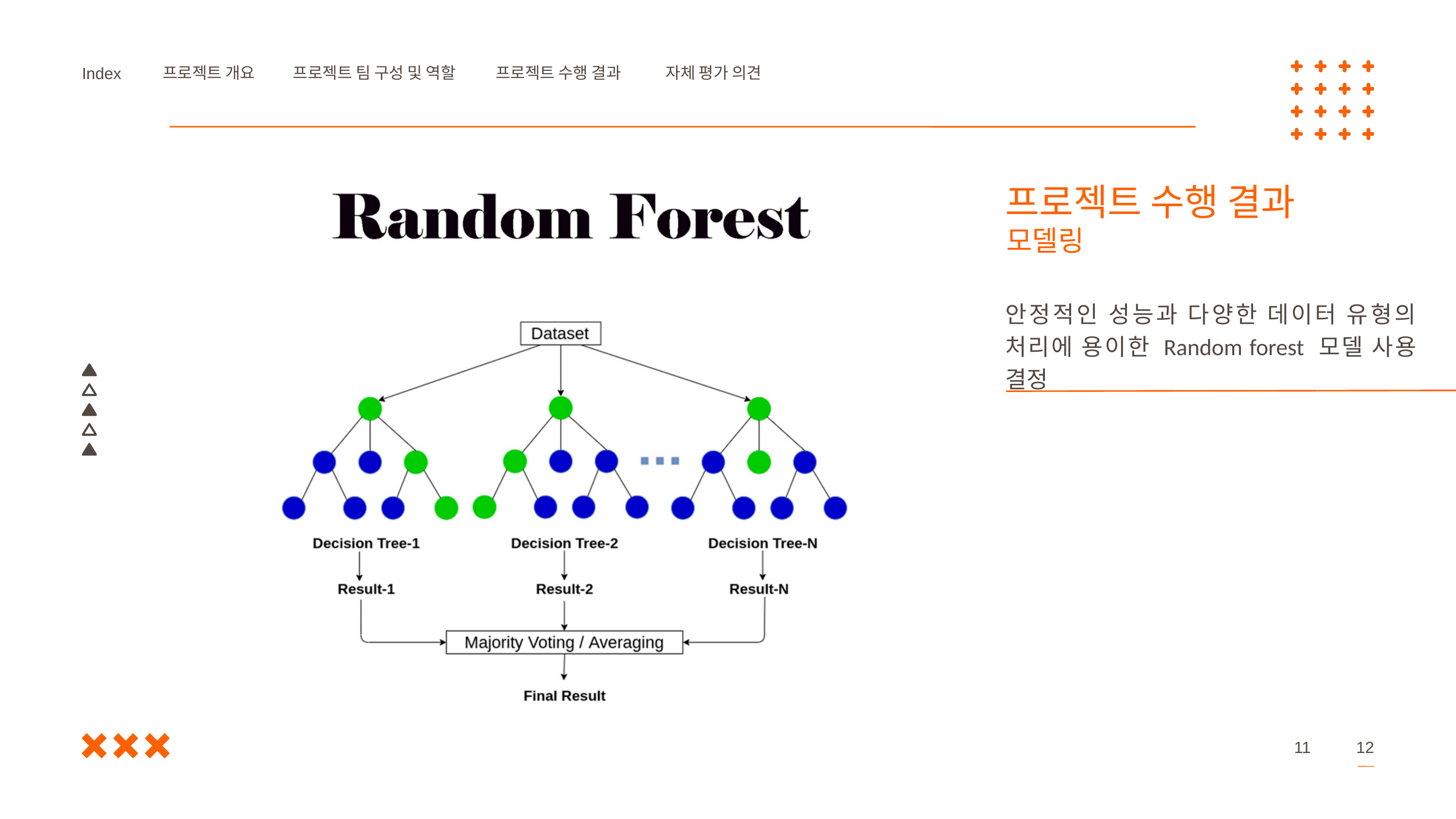

프로젝트 개요
프로젝트 팀 구성 및 역할
프로젝트 수행 결과
자체 평가 의견
Index

프로젝트 수행 결과
모델링
안정적인 성능과 다양한 데이터 유형의 처리에 용이한 Random forest 모델 사용 결정

11
12